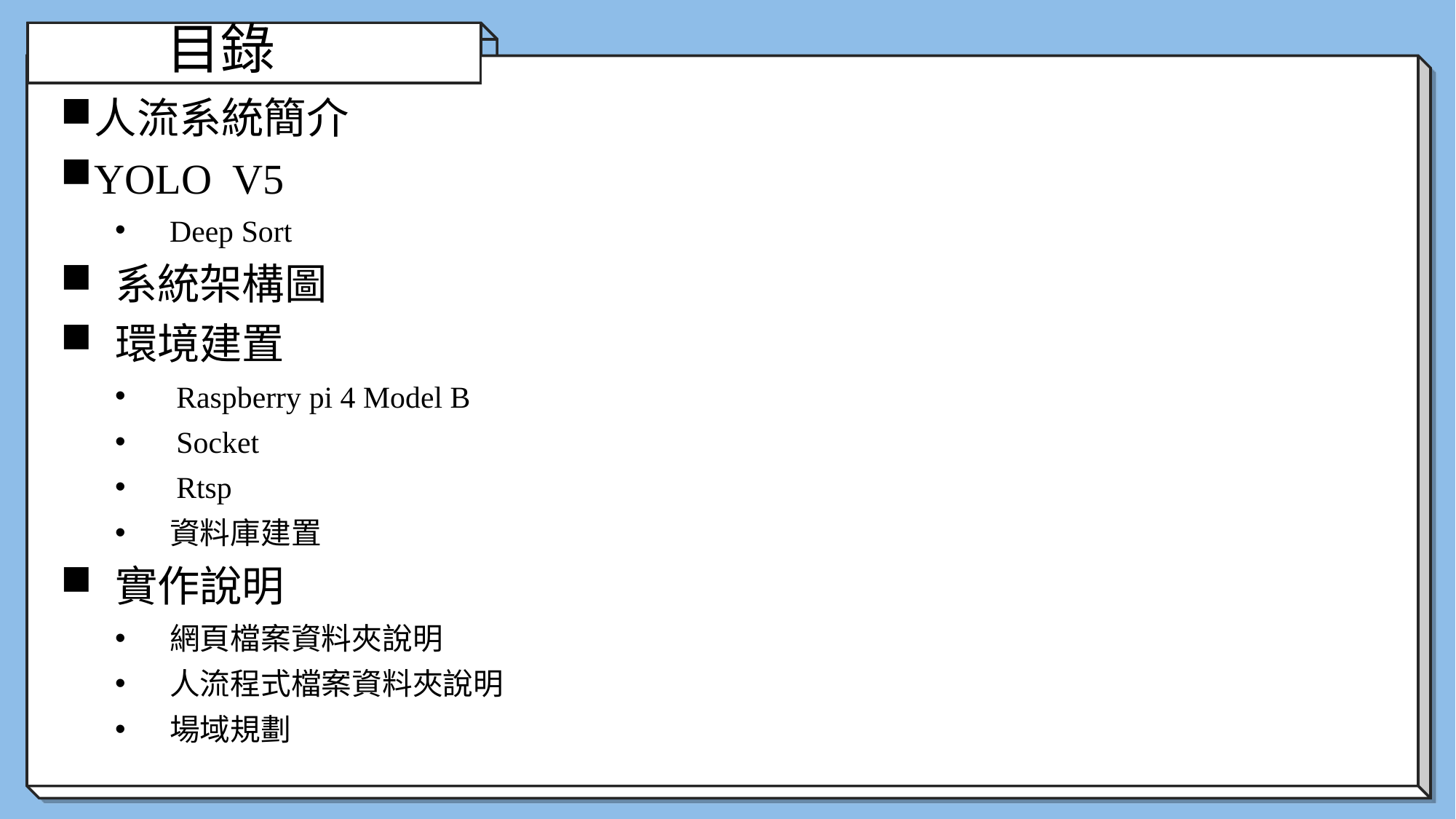

目錄

人流系統簡介
YOLO  V5
Deep Sort
系統架構圖
環境建置
Raspberry pi 4 Model B
Socket
Rtsp
資料庫建置
實作說明
網頁檔案資料夾說明
人流程式檔案資料夾說明
場域規劃